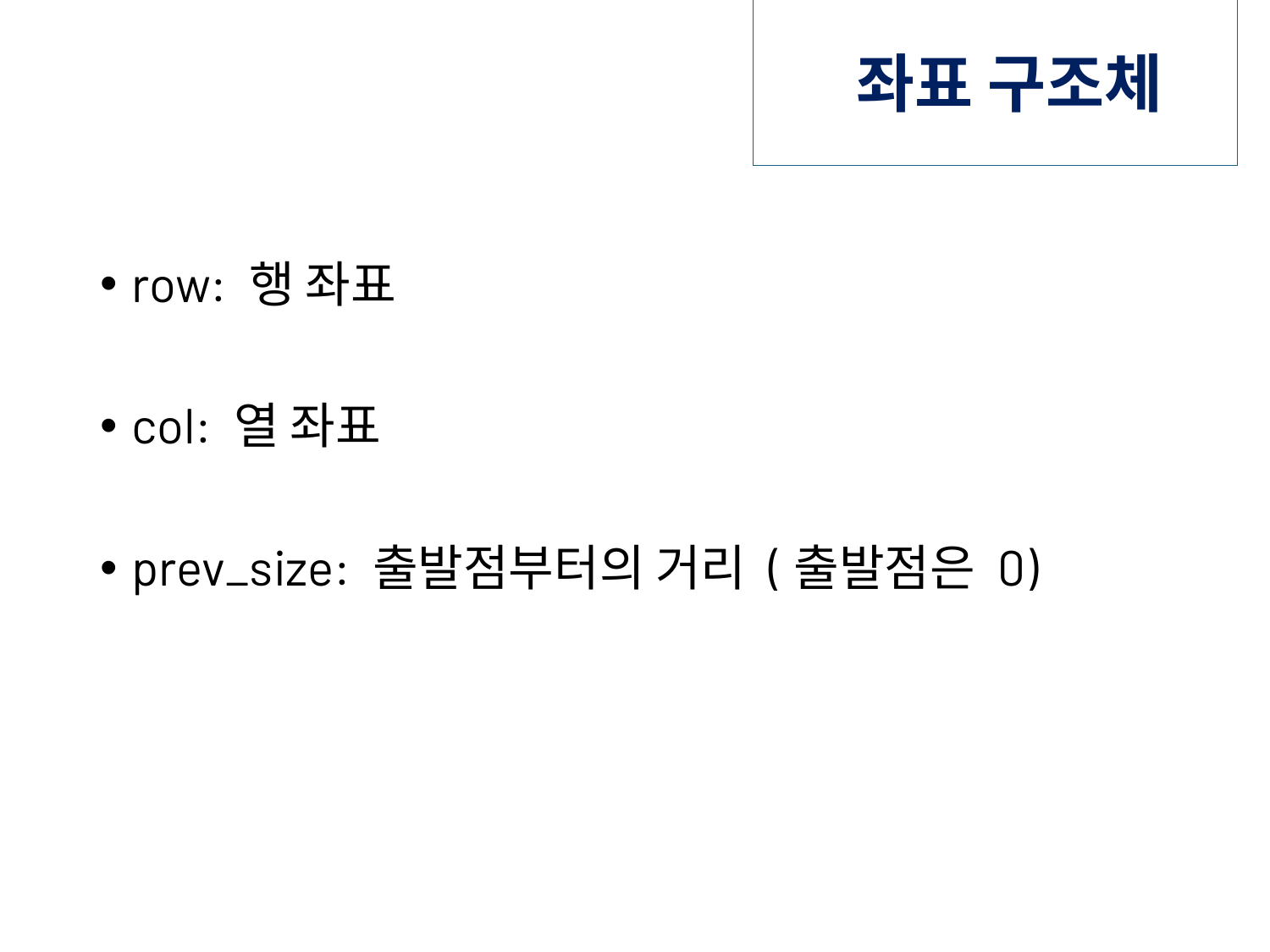

# 좌표 구조체
row: 행 좌표

col: 열 좌표

prev_size: 출발점부터의 거리 (출발점은 0)